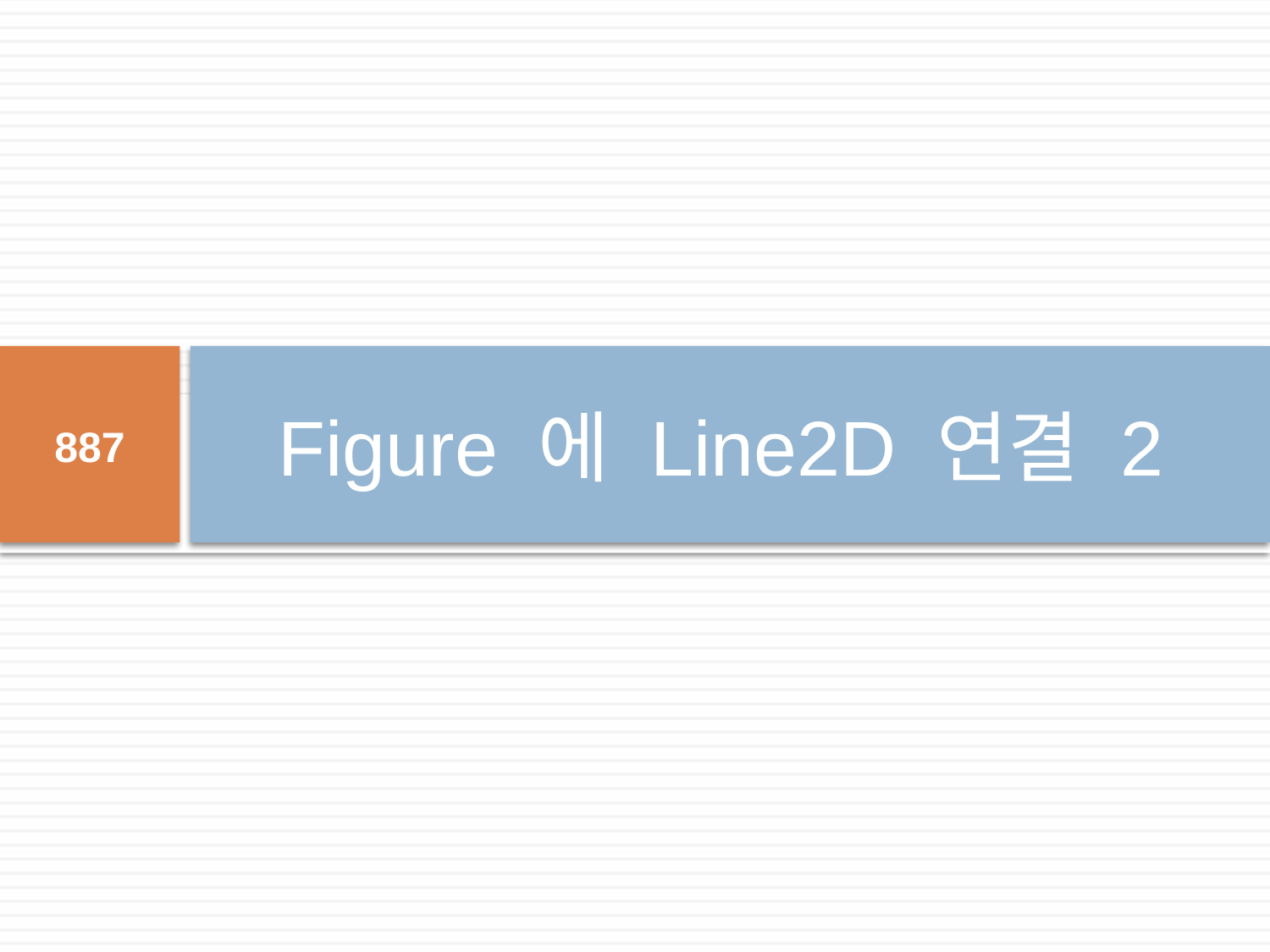

# Figure 에 Line2D 연결 2
887